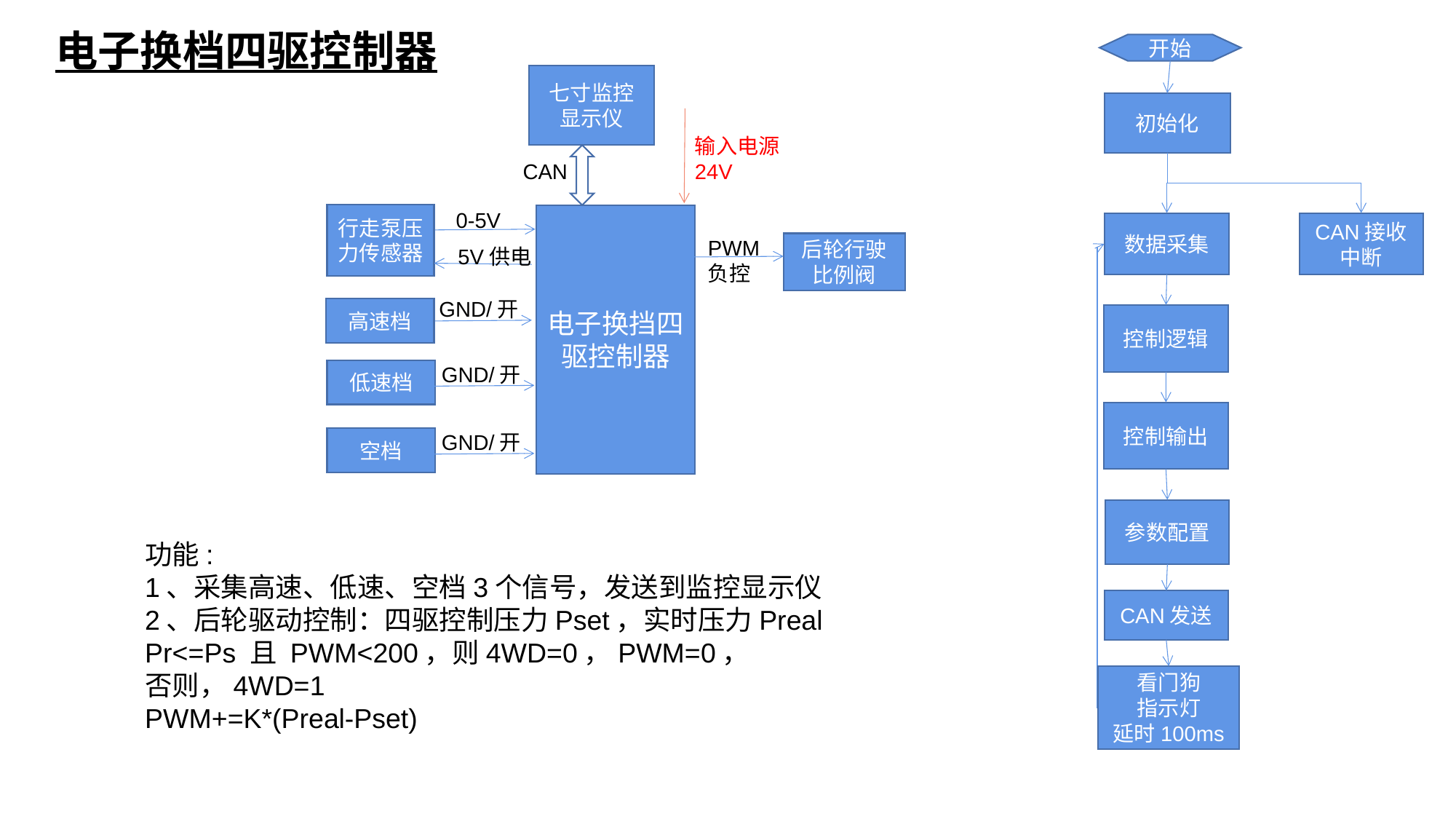

电子换档四驱控制器
开始
七寸监控显示仪
初始化
输入电源
24V

CAN
0-5V
行走泵压力传感器
电子换挡四驱控制器
数据采集
CAN接收中断
PWM
负控
后轮行驶比例阀
5V供电
GND/开
高速档
控制逻辑
GND/开
低速档
控制输出
GND/开
空档
参数配置
功能:
1、采集高速、低速、空档3个信号，发送到监控显示仪
2、后轮驱动控制：四驱控制压力Pset，实时压力Preal
Pr<=Ps 且 PWM<200，则4WD=0，PWM=0，
否则，4WD=1
PWM+=K*(Preal-Pset)
CAN发送
看门狗
指示灯
延时100ms